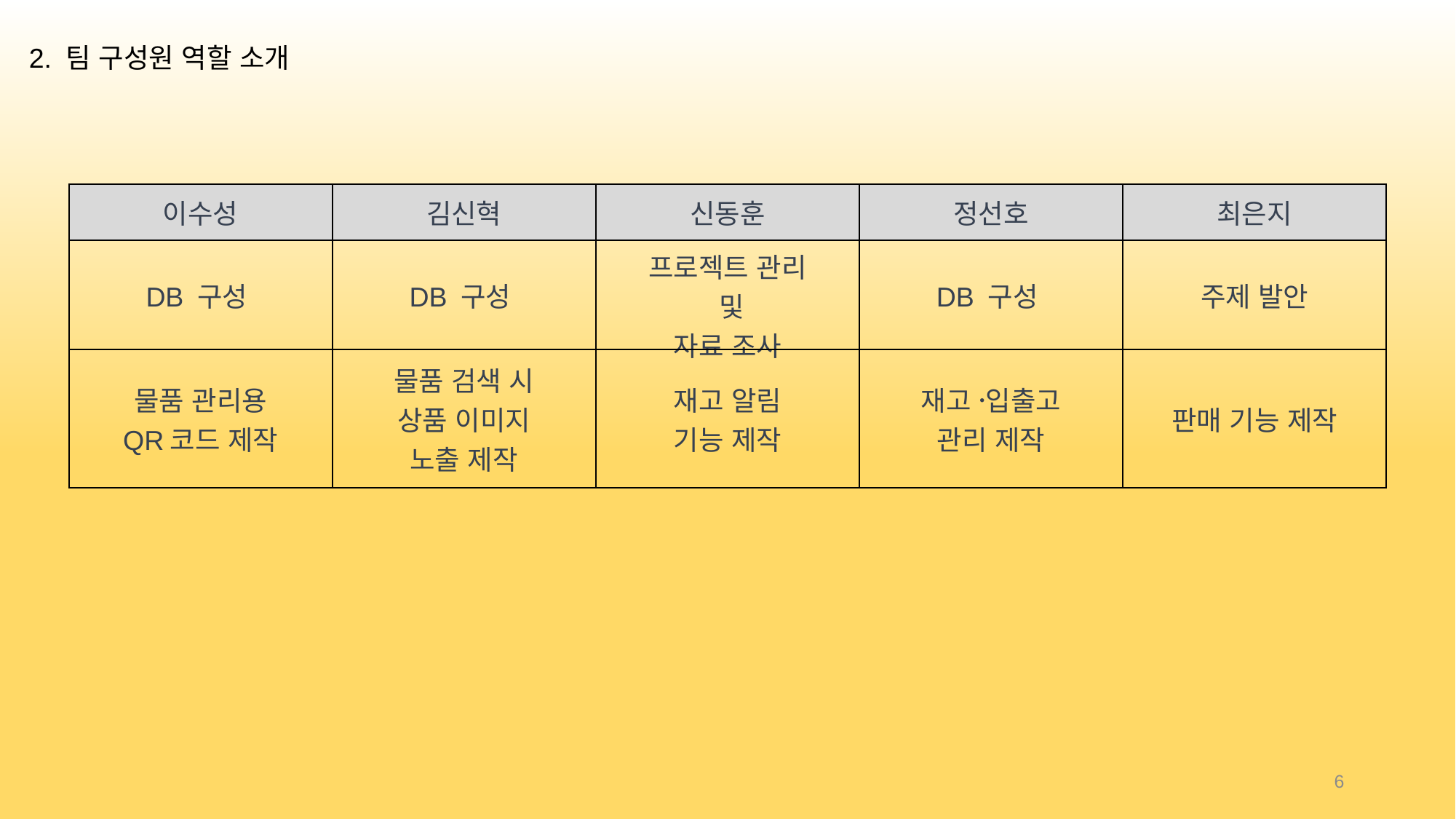

2. 팀 구성원 역할 소개
| 이수성 | 김신혁 | 신동훈 | 정선호 | 최은지 |
| --- | --- | --- | --- | --- |
| DB 구성 | DB 구성 | 프로젝트 관리 및 자료 조사 | DB 구성 | 주제 발안 |
| 물품 관리용 QR코드 제작 | 물품 검색 시 상품 이미지 노출 제작 | 재고 알림 기능 제작 | 재고 입〮출고 관리 제작 | 판매 기능 제작 |
6